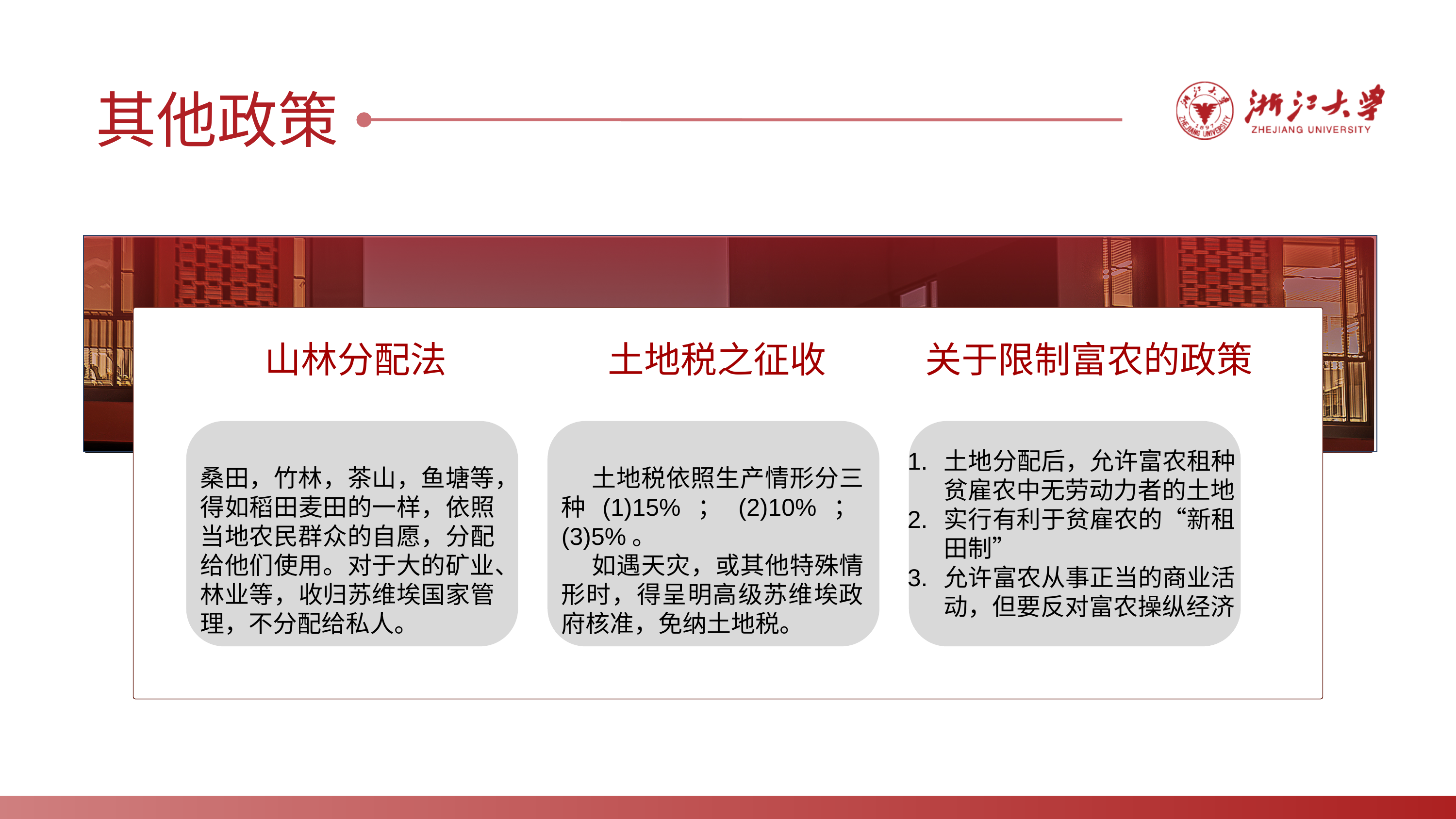

其他政策

山林分配法
土地税之征收
关于限制富农的政策

土地分配后，允许富农租种贫雇农中无劳动力者的土地
实行有利于贫雇农的“新租田制”
允许富农从事正当的商业活动，但要反对富农操纵经济
桑田，竹林，茶山，鱼塘等，得如稻田麦田的一样，依照当地农民群众的自愿，分配给他们使用。对于大的矿业、林业等，收归苏维埃国家管理，不分配给私人。
    土地税依照生产情形分三种(1)15%；(2)10%；(3)5%。
    如遇天灾，或其他特殊情形时，得呈明高级苏维埃政府核准，免纳土地税。